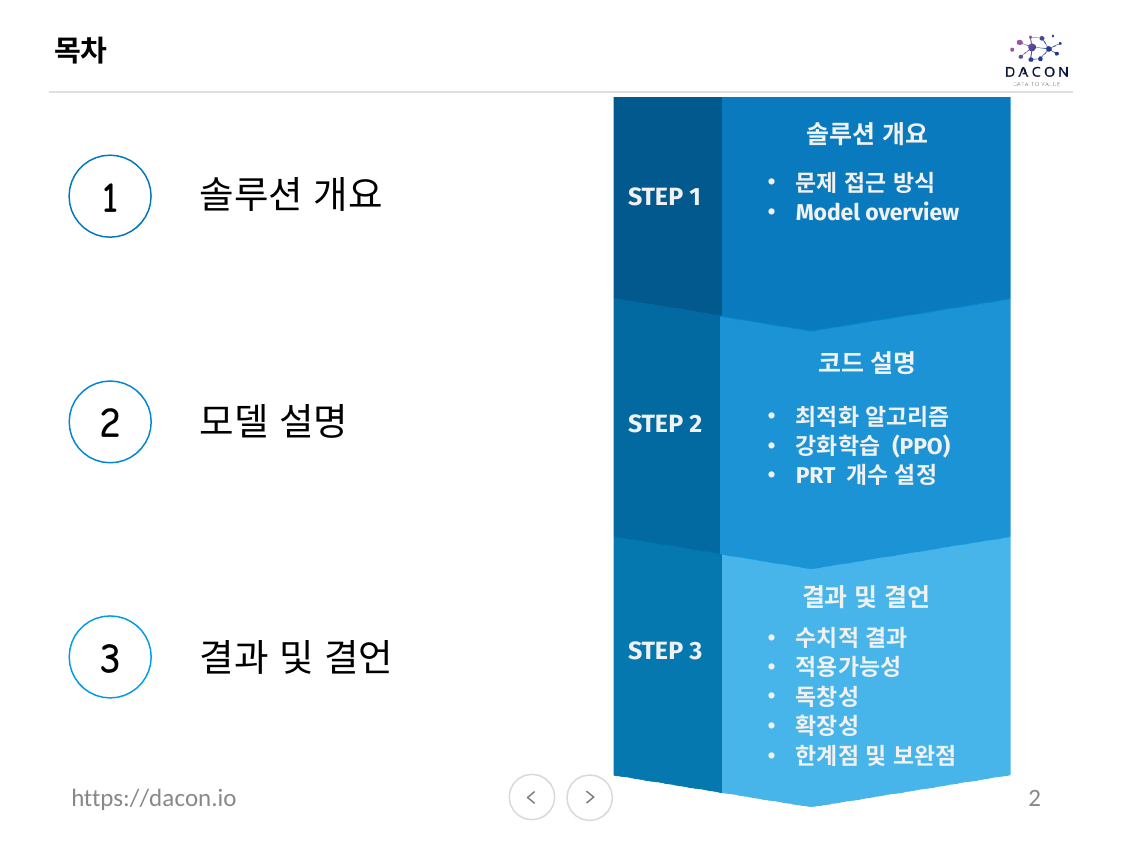

목차

솔루션 개요
1
솔루션 개요
문제 접근 방식
Model overview
STEP 1
코드 설명
2
모델 설명
최적화 알고리즘
강화학습 (PPO)
PRT 개수 설정
STEP 2
결과 및 결언
3
수치적 결과
적용가능성
독창성
확장성
한계점 및 보완점
결과 및 결언
STEP 3
https://dacon.io
2